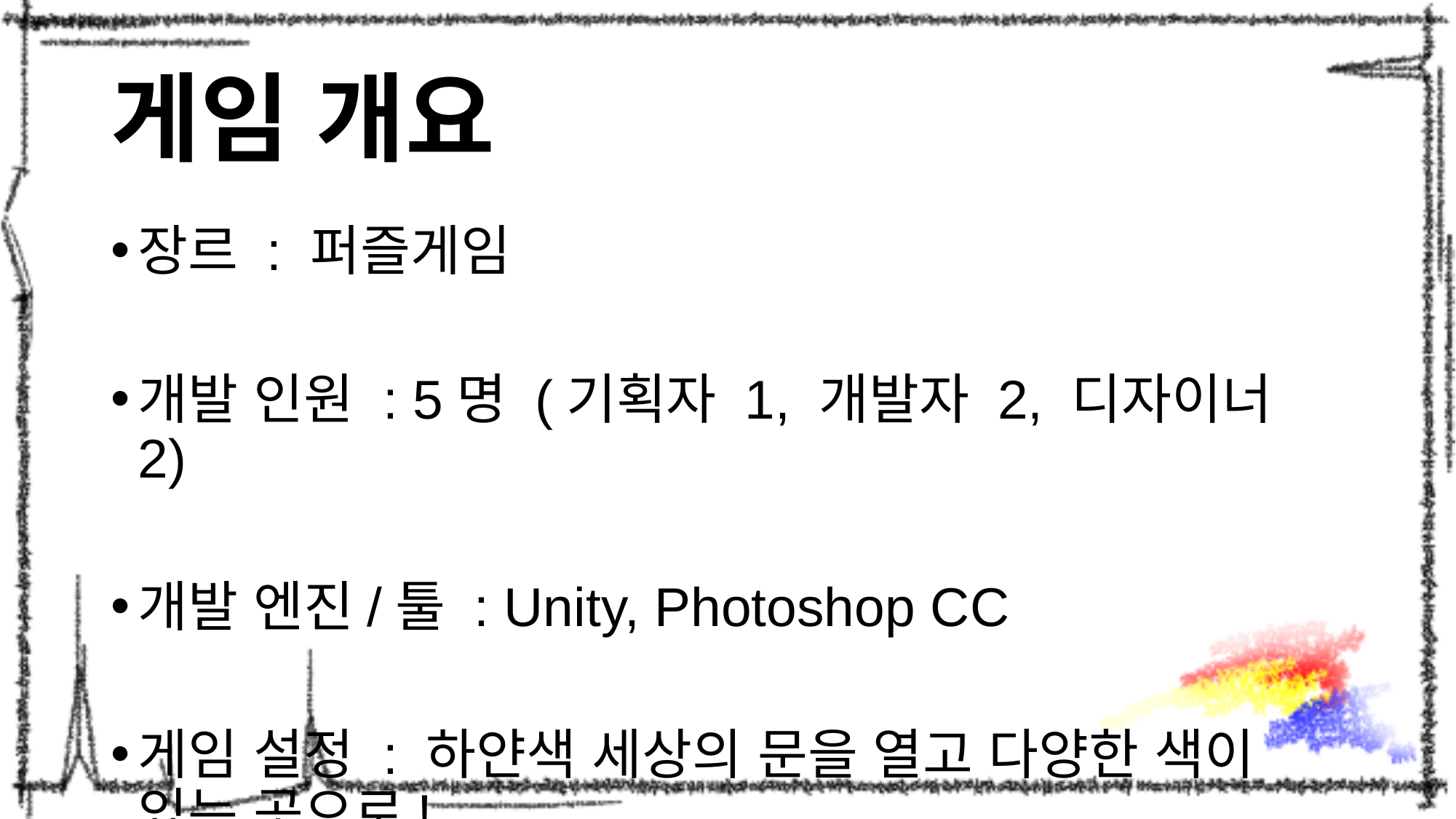

# 게임 개요
장르 : 퍼즐게임

개발 인원 : 5명 (기획자 1, 개발자 2, 디자이너 2)

개발 엔진/툴 : Unity, Photoshop CC

게임 설정 : 하얀색 세상의 문을 열고 다양한 색이 있는 곳으로!